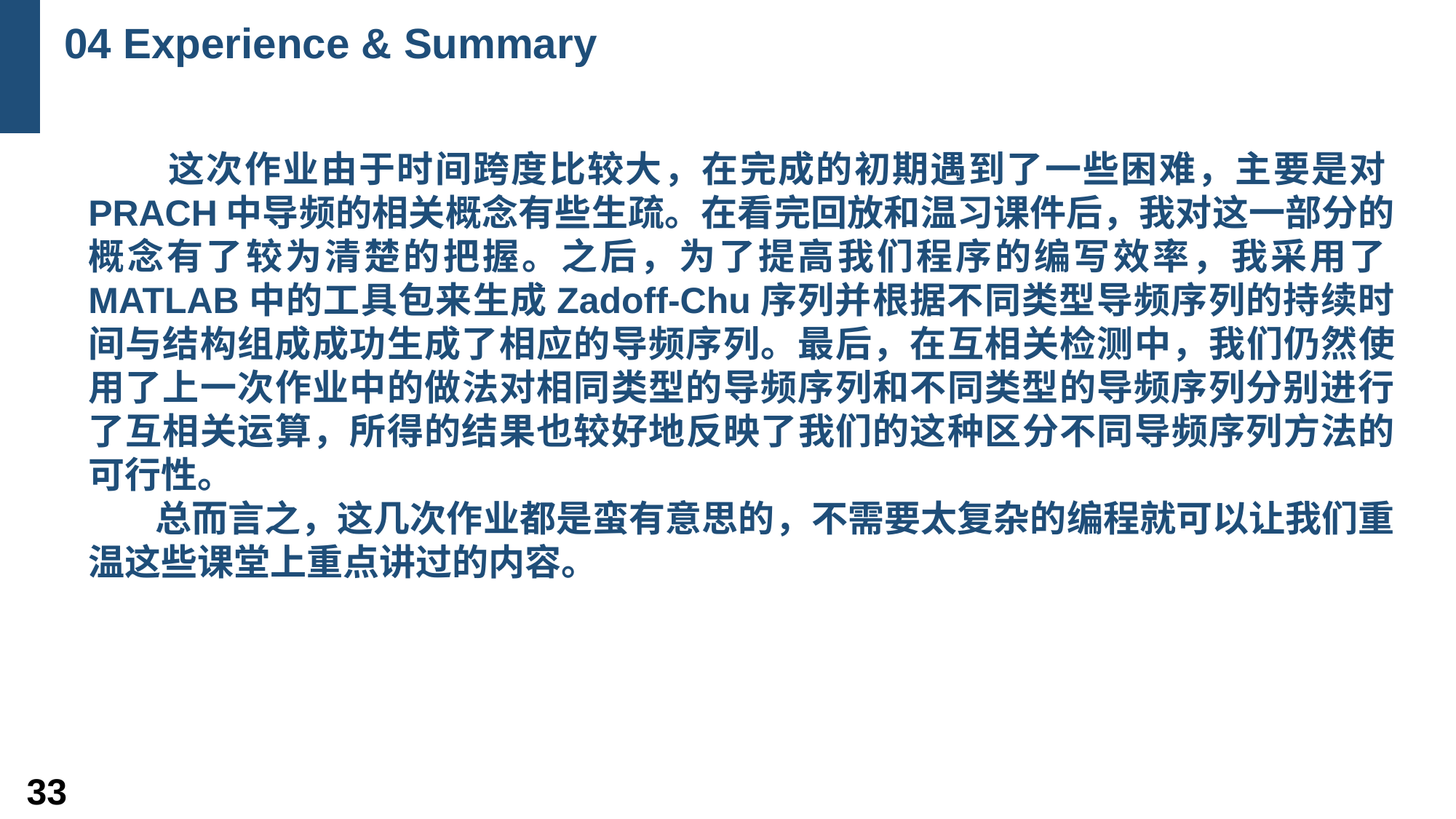

04 Experience & Summary
       这次作业由于时间跨度比较大，在完成的初期遇到了一些困难，主要是对PRACH中导频的相关概念有些生疏。在看完回放和温习课件后，我对这一部分的概念有了较为清楚的把握。之后，为了提高我们程序的编写效率，我采用了MATLAB中的工具包来生成Zadoff-Chu序列并根据不同类型导频序列的持续时间与结构组成成功生成了相应的导频序列。最后，在互相关检测中，我们仍然使用了上一次作业中的做法对相同类型的导频序列和不同类型的导频序列分别进行了互相关运算，所得的结果也较好地反映了我们的这种区分不同导频序列方法的可行性。
       总而言之，这几次作业都是蛮有意思的，不需要太复杂的编程就可以让我们重温这些课堂上重点讲过的内容。

33